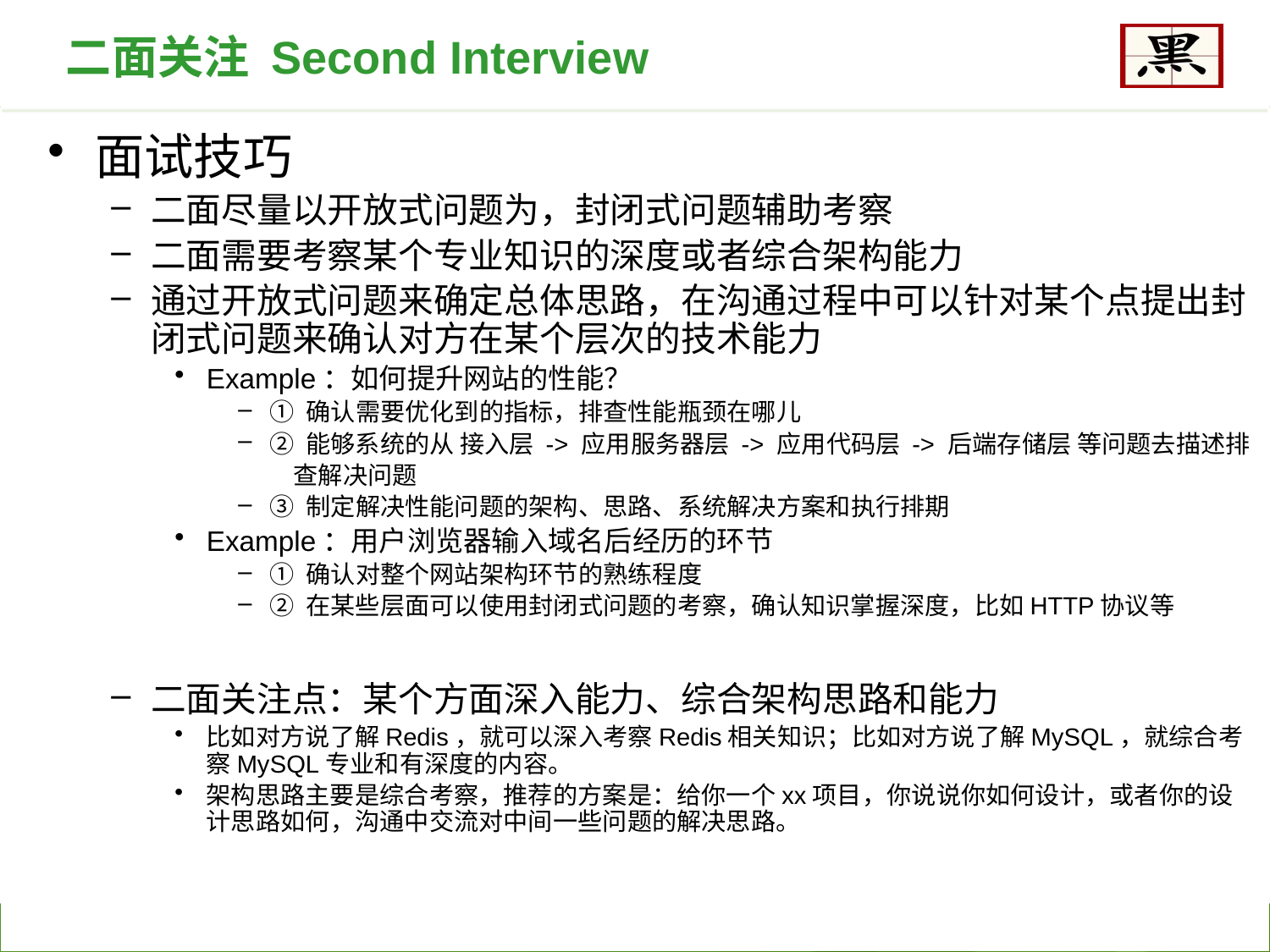

二面关注 Second Interview
面试技巧
二面尽量以开放式问题为，封闭式问题辅助考察
二面需要考察某个专业知识的深度或者综合架构能力
通过开放式问题来确定总体思路，在沟通过程中可以针对某个点提出封闭式问题来确认对方在某个层次的技术能力
Example：如何提升网站的性能？
① 确认需要优化到的指标，排查性能瓶颈在哪儿
② 能够系统的从 接入层 -> 应用服务器层 -> 应用代码层 -> 后端存储层 等问题去描述排
         查解决问题
③ 制定解决性能问题的架构、思路、系统解决方案和执行排期
Example：用户浏览器输入域名后经历的环节
① 确认对整个网站架构环节的熟练程度
② 在某些层面可以使用封闭式问题的考察，确认知识掌握深度，比如HTTP协议等

二面关注点：某个方面深入能力、综合架构思路和能力
比如对方说了解Redis，就可以深入考察Redis相关知识；比如对方说了解MySQL，就综合考察MySQL专业和有深度的内容。
架构思路主要是综合考察，推荐的方案是：给你一个xx项目，你说说你如何设计，或者你的设计思路如何，沟通中交流对中间一些问题的解决思路。